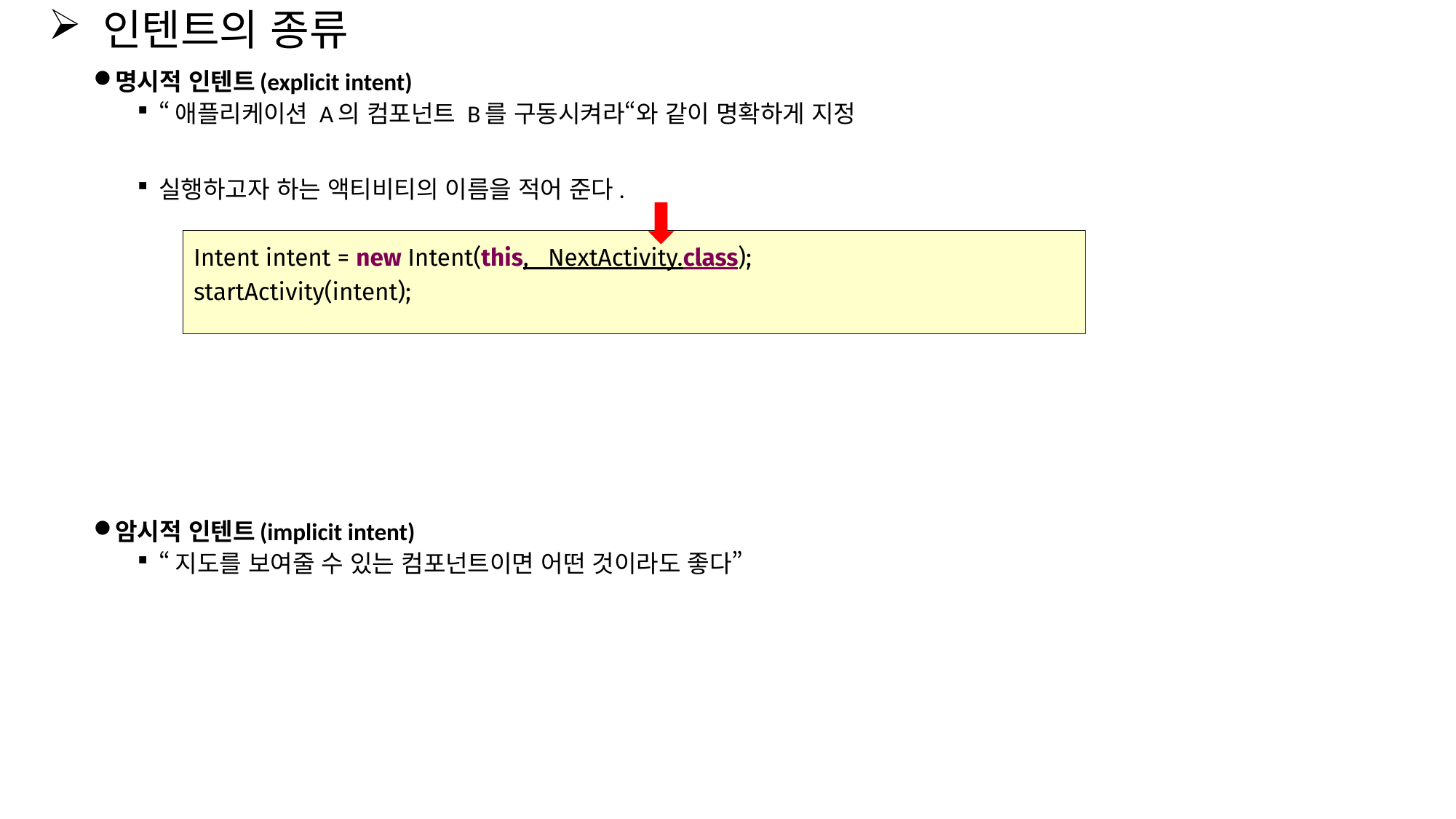

# 인텐트의 종류
명시적 인텐트(explicit intent)
“애플리케이션 A의 컴포넌트 B를 구동시켜라“와 같이 명확하게 지정

실행하고자 하는 액티비티의 이름을 적어 준다.

암시적 인텐트(implicit intent)
“지도를 보여줄 수 있는 컴포넌트이면 어떤 것이라도 좋다”

Intent intent = new Intent(this,   NextActivity.class);
startActivity(intent);